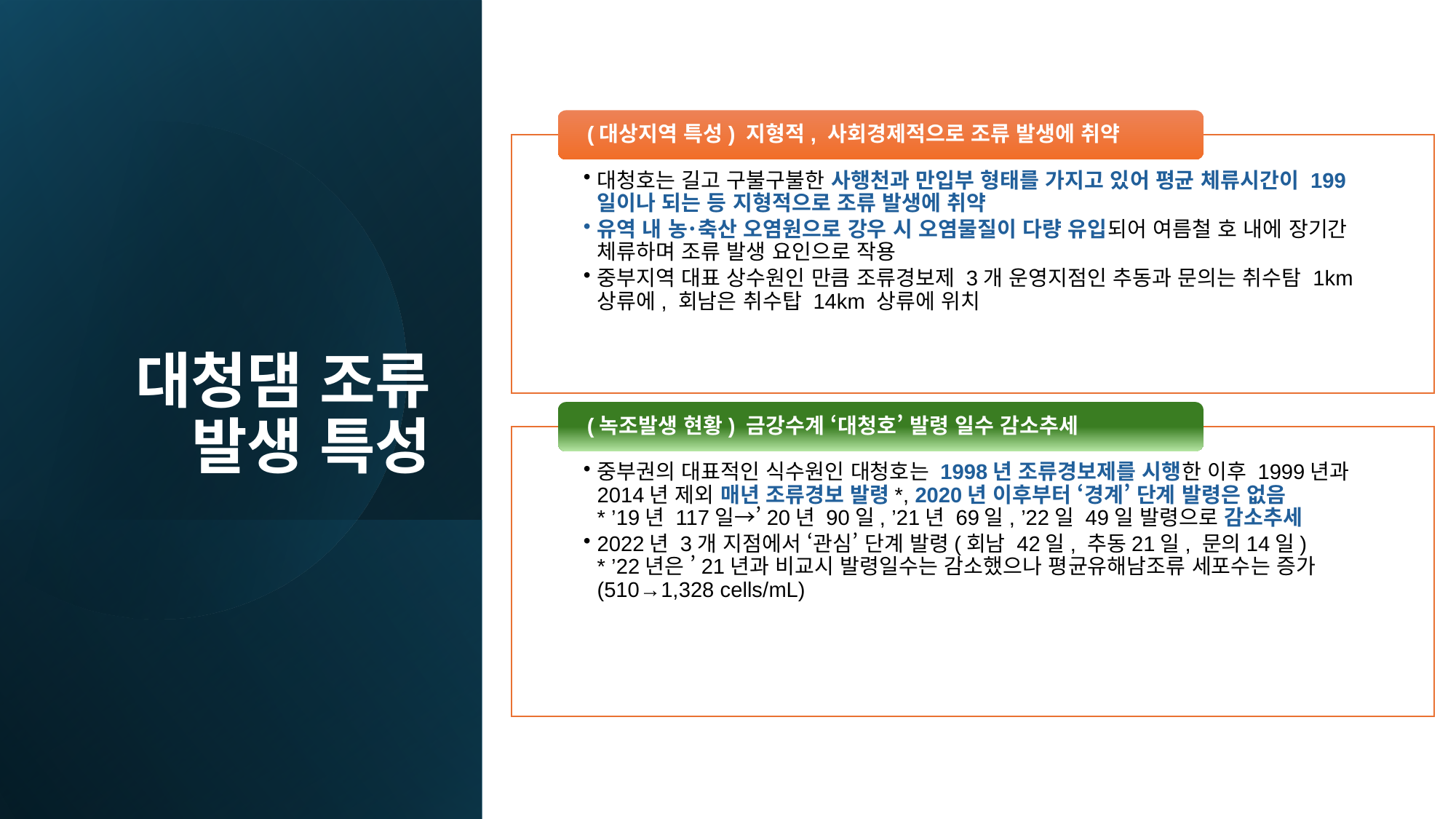

대청호는 길고 구불구불한 사행천과 만입부 형태를 가지고 있어 평균 체류시간이 199일이나 되는 등 지형적으로 조류 발생에 취약
유역 내 농･축산 오염원으로 강우 시 오염물질이 다량 유입되어 여름철 호 내에 장기간 체류하며 조류 발생 요인으로 작용
중부지역 대표 상수원인 만큼 조류경보제 3개 운영지점인 추동과 문의는 취수탐 1km 상류에, 회남은 취수탑 14km 상류에 위치
(대상지역 특성) 지형적, 사회경제적으로 조류 발생에 취약
중부권의 대표적인 식수원인 대청호는 1998년 조류경보제를 시행한 이후 1999년과 2014년 제외 매년 조류경보 발령*, 2020년 이후부터 ‘경계’ 단계 발령은 없음
* ’19년 117일→’20년 90일, ’21년 69일, ’22일 49일 발령으로 감소추세
2022년 3개 지점에서 ‘관심’ 단계 발령(회남 42일, 추동21일, 문의14일)
* ’22년은 ’21년과 비교시 발령일수는 감소했으나 평균유해남조류 세포수는 증가(510→1,328 cells/mL)
(녹조발생 현황) 금강수계 ‘대청호’ 발령 일수 감소추세

# 대청댐 조류 발생 특성